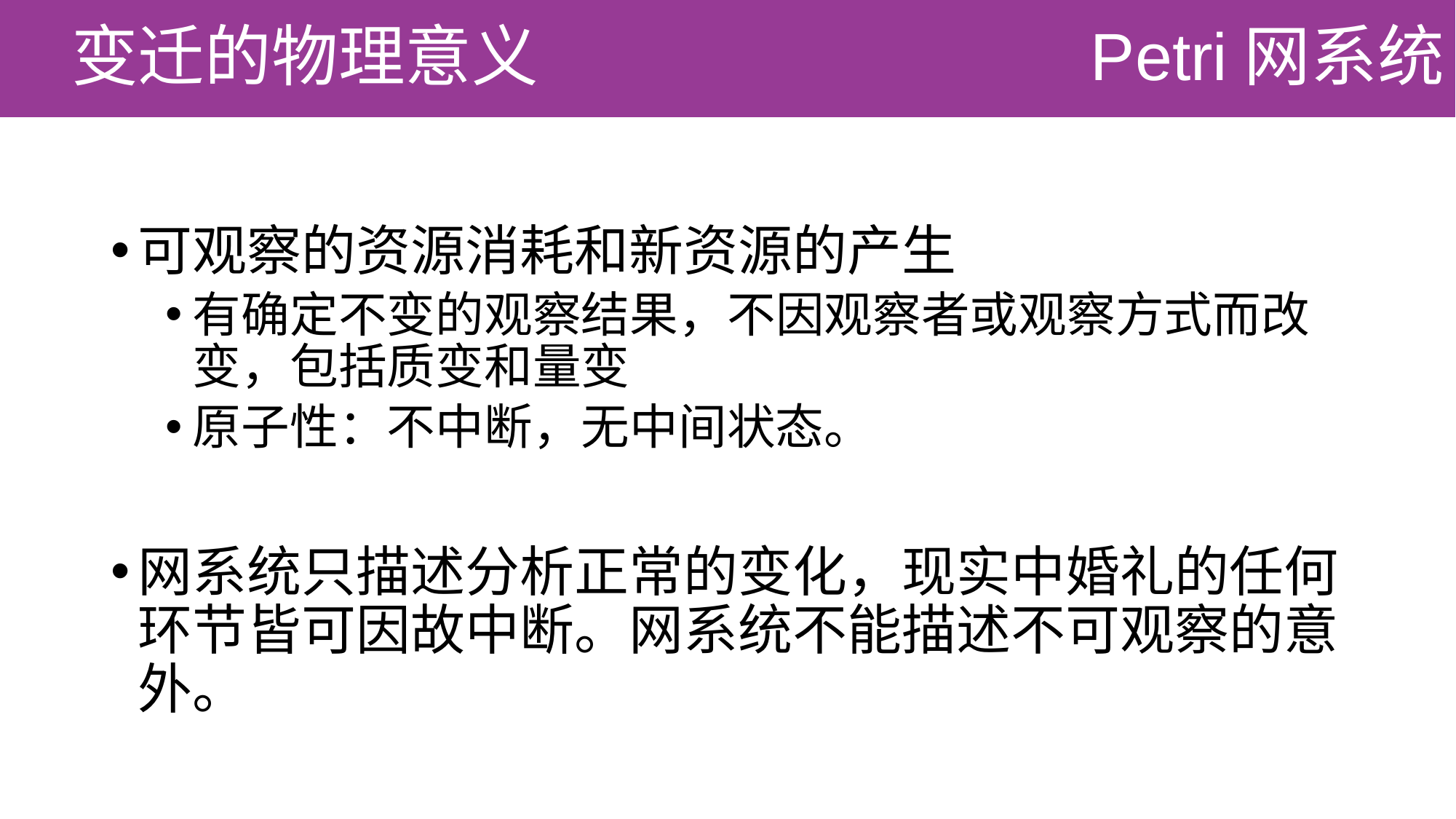

变迁的物理意义
# Petri网系统
可观察的资源消耗和新资源的产生
有确定不变的观察结果，不因观察者或观察方式而改变，包括质变和量变
原子性：不中断，无中间状态。

网系统只描述分析正常的变化，现实中婚礼的任何环节皆可因故中断。网系统不能描述不可观察的意外。